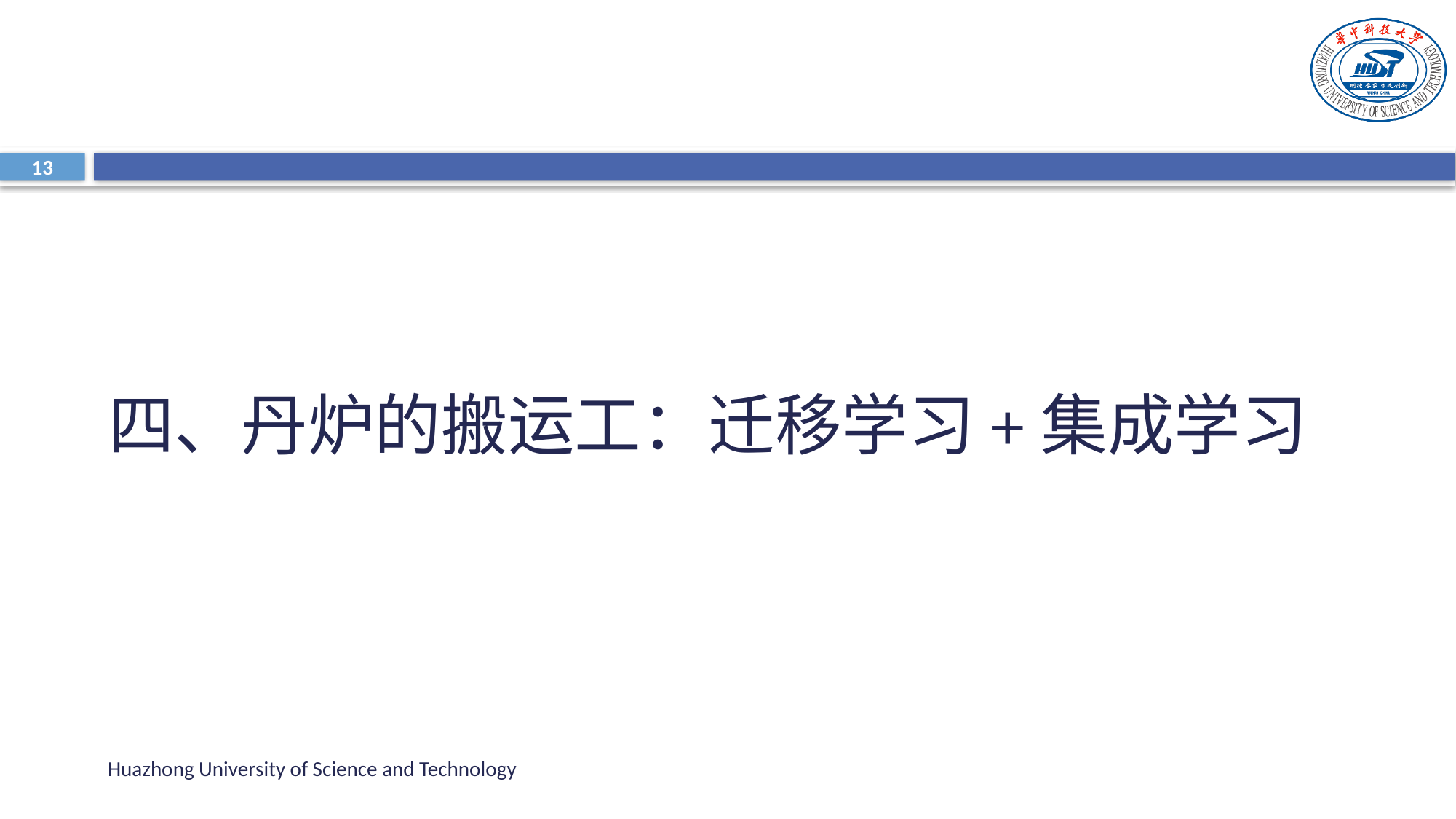

13
四、丹炉的搬运工：迁移学习+集成学习
Huazhong University of Science and Technology